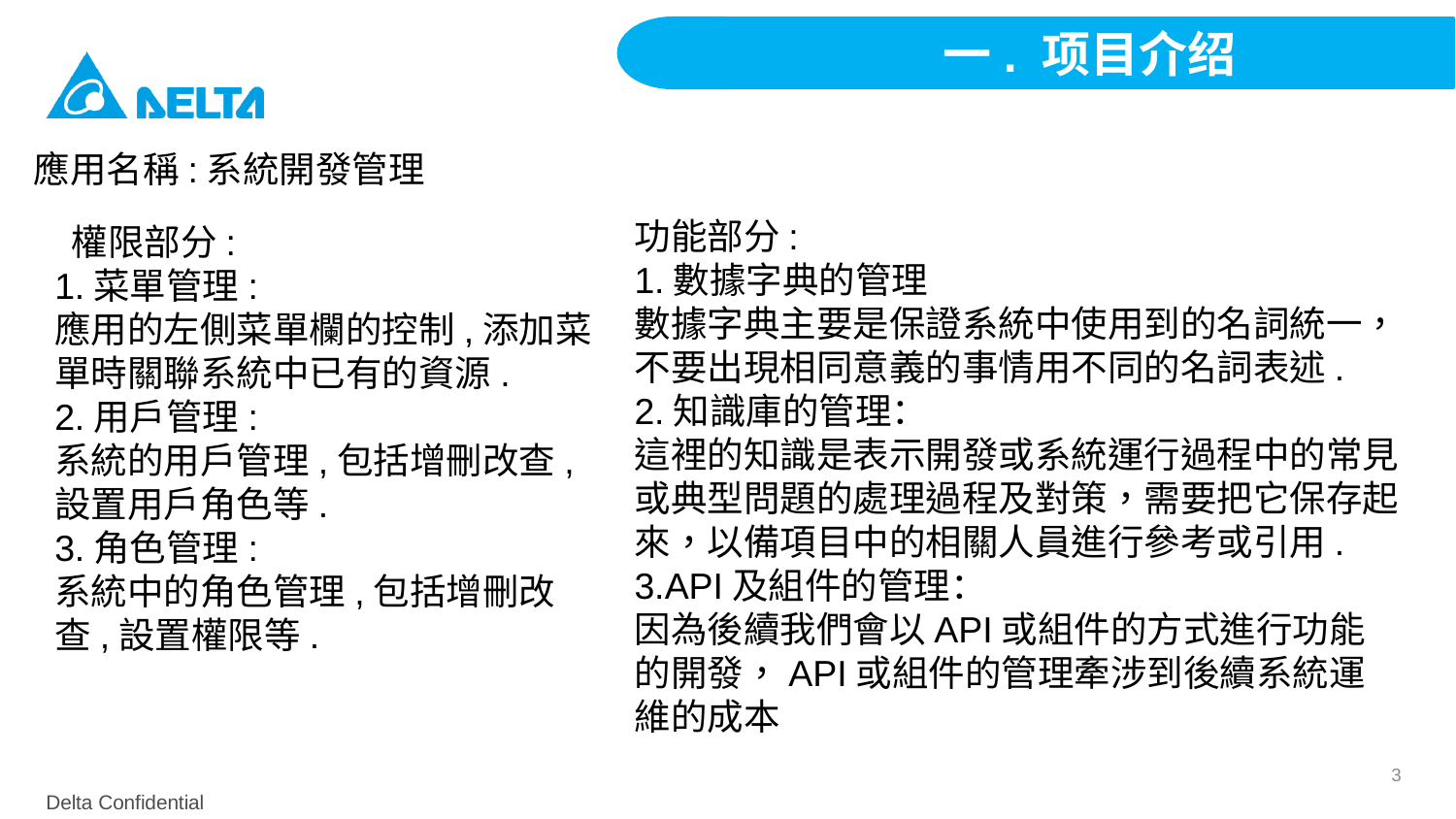

一. 项目介绍

應用名稱:系統開發管理
功能部分:
1.數據字典的管理
數據字典主要是保證系統中使用到的名詞統一，不要出現相同意義的事情用不同的名詞表述.
2.知識庫的管理：
這裡的知識是表示開發或系統運行過程中的常見或典型問題的處理過程及對策，需要把它保存起來，以備項目中的相關人員進行參考或引用.
3.API及組件的管理：
因為後續我們會以API或組件的方式進行功能的開發，API或組件的管理牽涉到後續系統運維的成本

 權限部分:
1.菜單管理:
應用的左側菜單欄的控制,添加菜單時關聯系統中已有的資源.
2.用戶管理:
系統的用戶管理,包括增刪改查,設置用戶角色等.
3.角色管理:
系統中的角色管理,包括增刪改查,設置權限等.

3